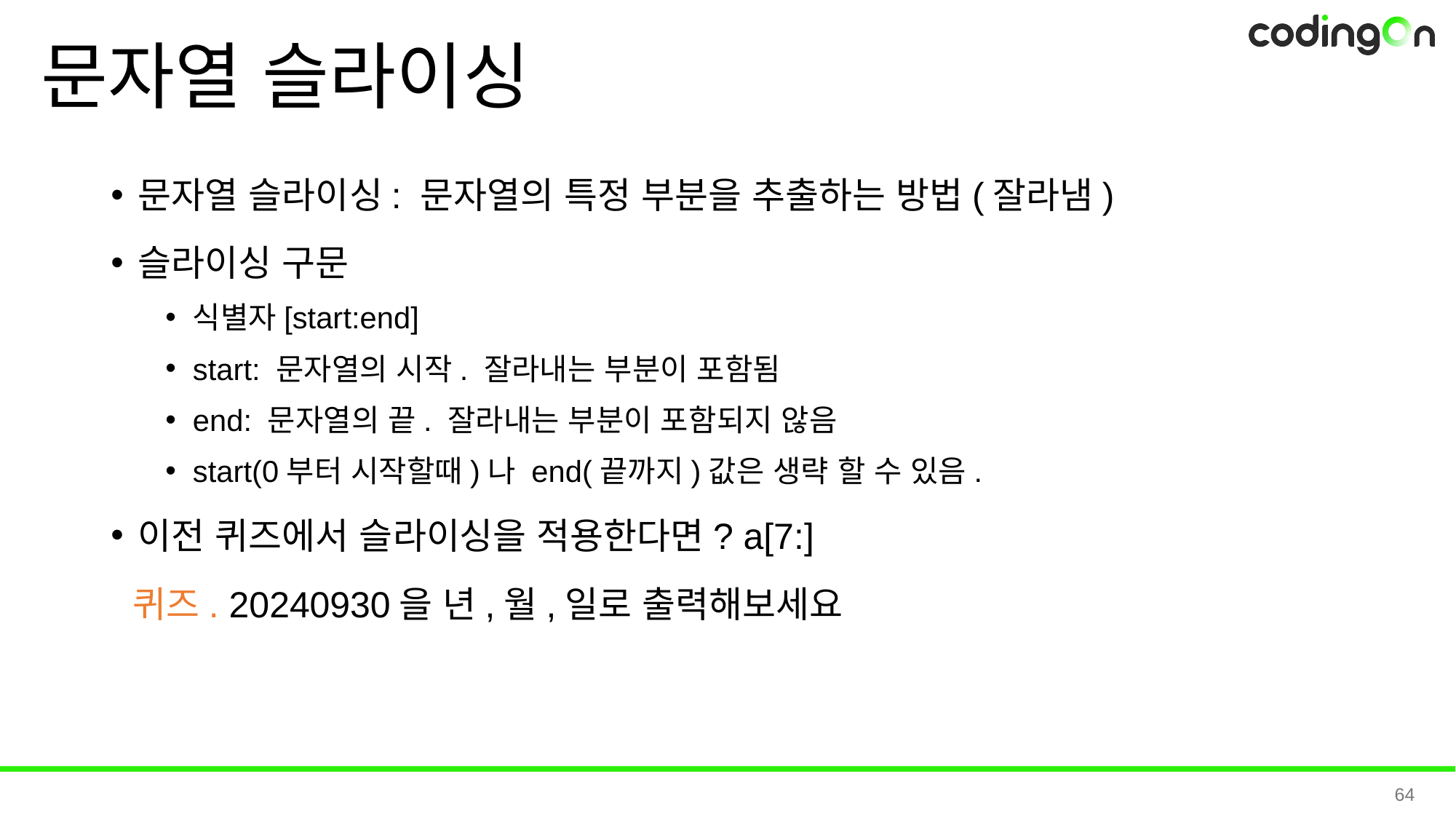

# 문자열 슬라이싱
문자열 슬라이싱: 문자열의 특정 부분을 추출하는 방법(잘라냄)
슬라이싱 구문
식별자[start:end]
start: 문자열의 시작. 잘라내는 부분이 포함됨
end: 문자열의 끝. 잘라내는 부분이 포함되지 않음
start(0부터 시작할때)나 end(끝까지)값은 생략 할 수 있음.
이전 퀴즈에서 슬라이싱을 적용한다면? a[7:]

퀴즈. 20240930을 년,월,일로 출력해보세요
64